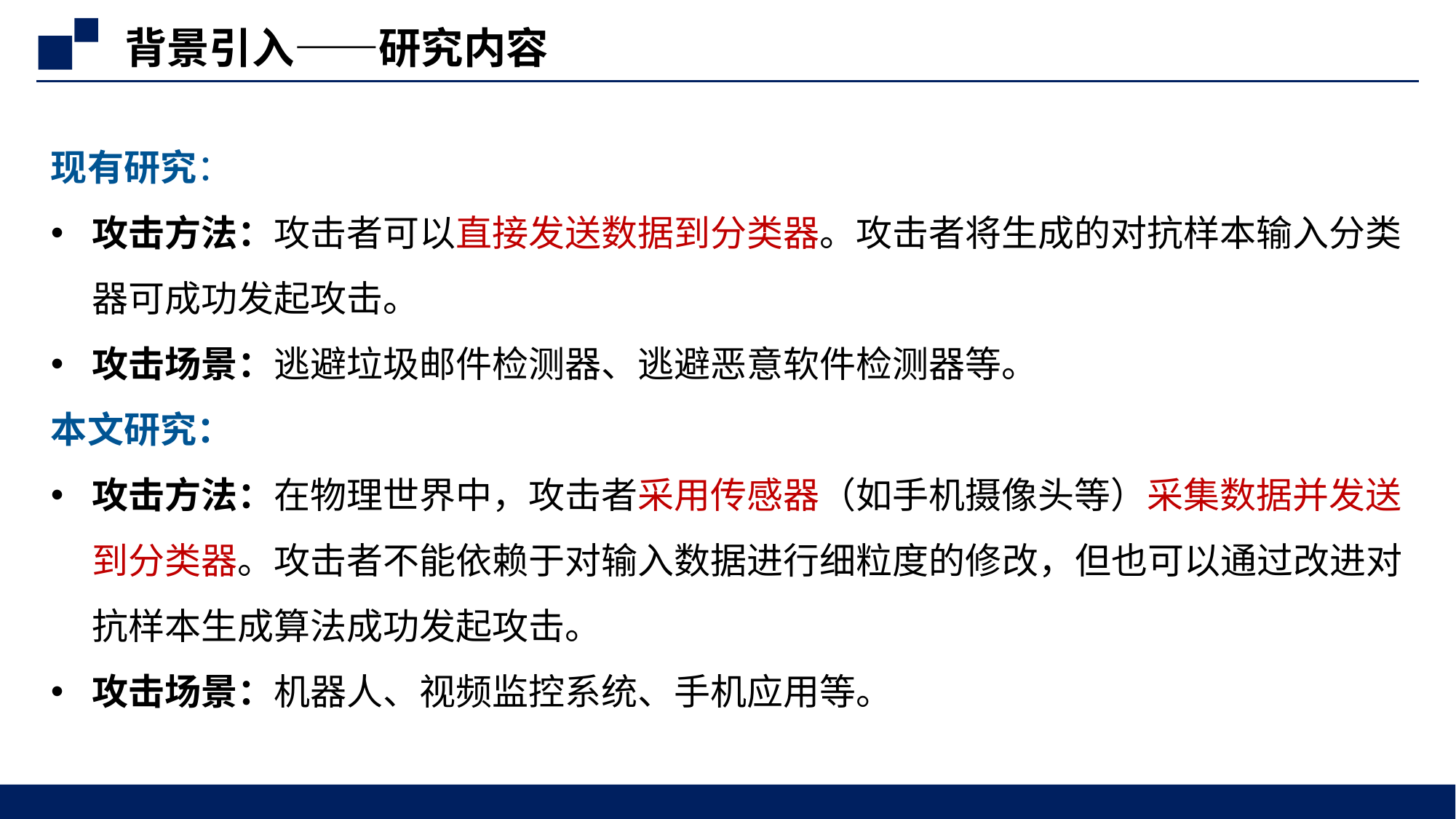

背景引入——研究内容
现有研究：
攻击方法：攻击者可以直接发送数据到分类器。攻击者将生成的对抗样本输入分类器可成功发起攻击。
攻击场景：逃避垃圾邮件检测器、逃避恶意软件检测器等。
本文研究：
攻击方法：在物理世界中，攻击者采用传感器（如手机摄像头等）采集数据并发送到分类器。攻击者不能依赖于对输入数据进行细粒度的修改，但也可以通过改进对抗样本生成算法成功发起攻击。
攻击场景：机器人、视频监控系统、手机应用等。